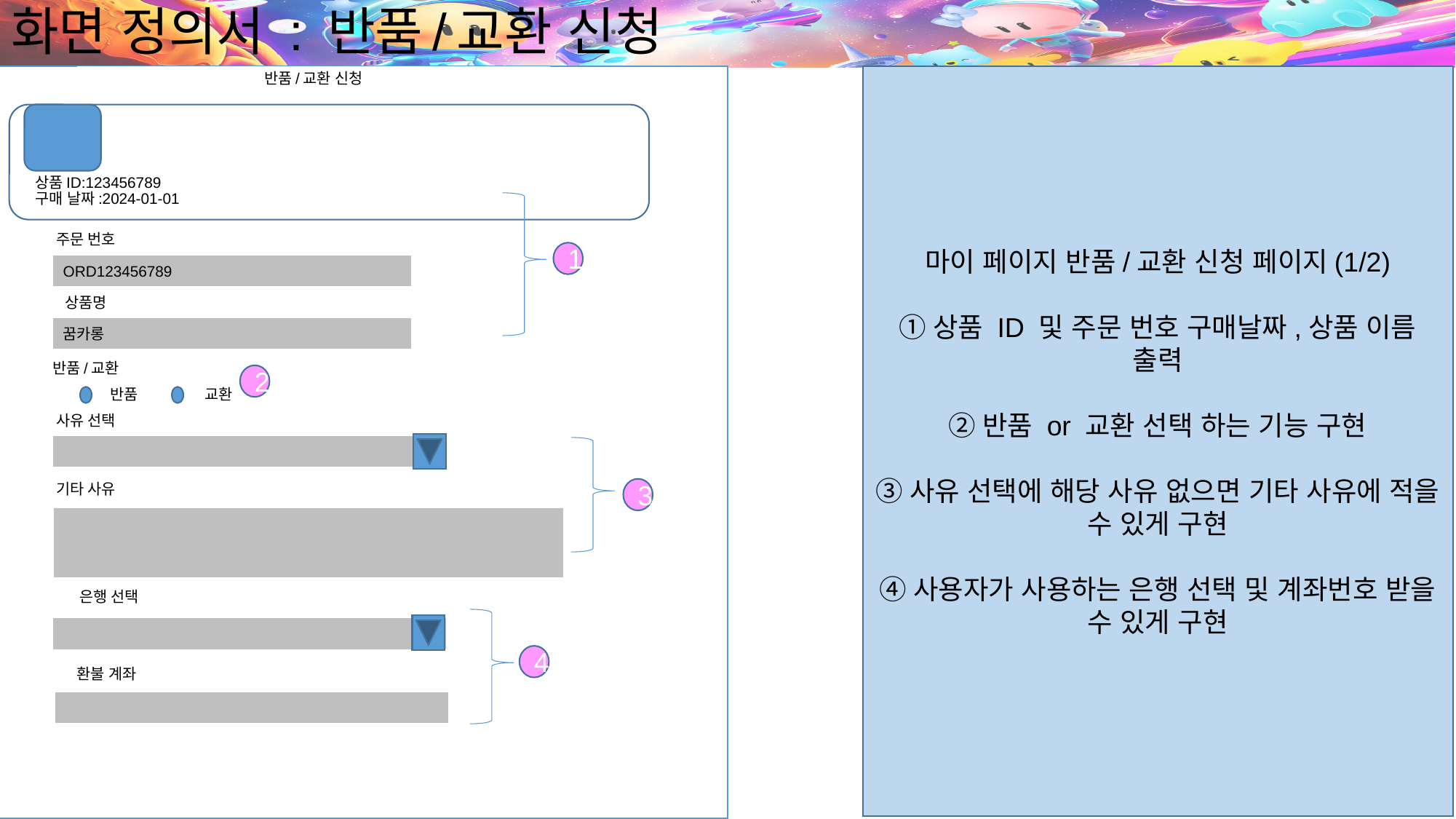

# 화면 정의서 : 반품/교환 신청

마이 페이지 반품/교환 신청 페이지(1/2)

①상품 ID 및 주문 번호 구매날짜,상품 이름 출력

②반품 or 교환 선택 하는 기능 구현

③사유 선택에 해당 사유 없으면 기타 사유에 적을 수 있게 구현

④사용자가 사용하는 은행 선택 및 계좌번호 받을 수 있게 구현

반품/교환 신청

상품ID:123456789

구매 날짜:2024-01-01
주문 번호
1
ORD123456789
상품명
꿈카롱
반품/교환
2
교환
반품

사유 선택

기타 사유
3

은행 선택

4
환불 계좌